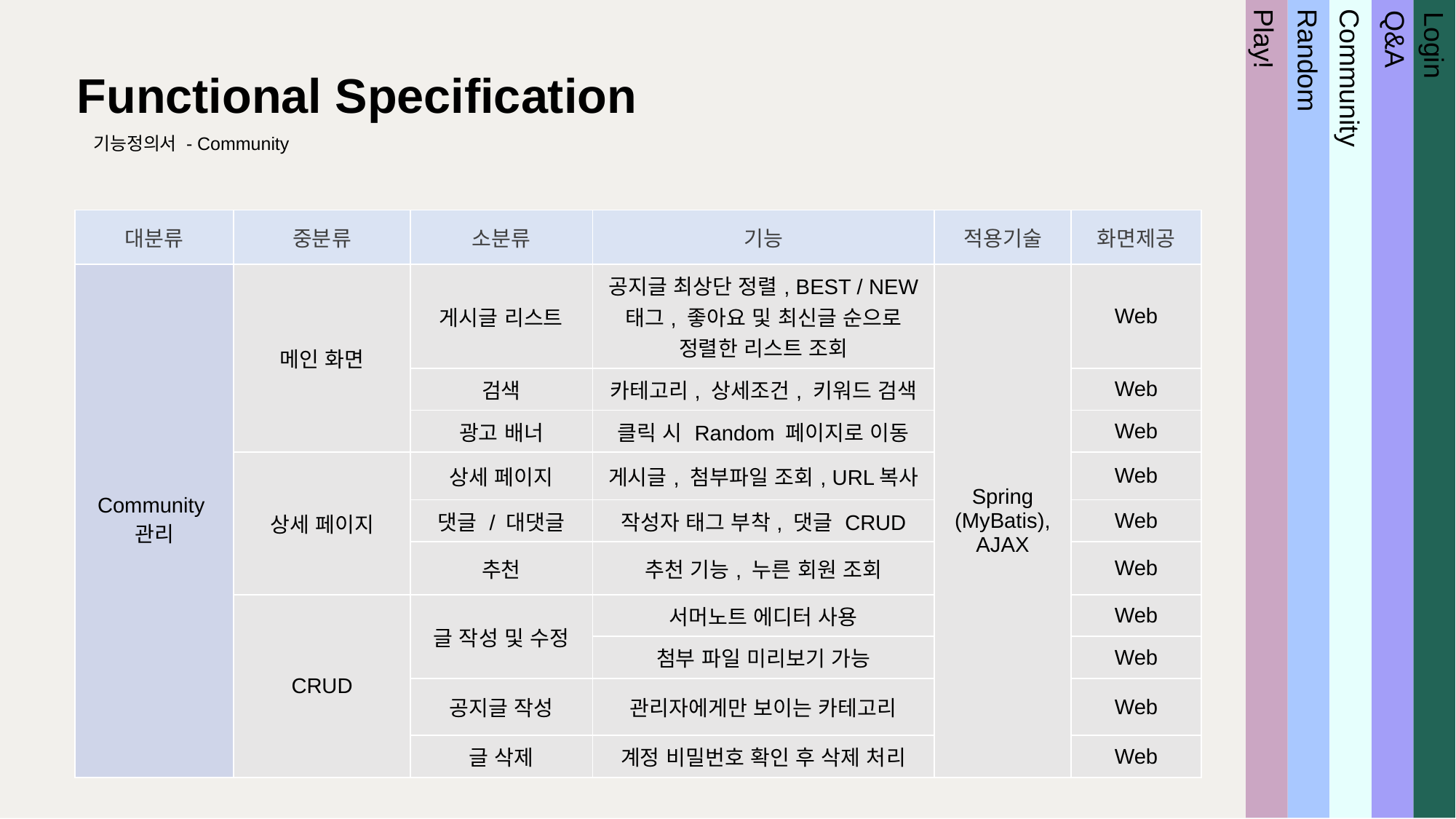

Functional Specification
기능정의서 - Community
Community
Random
Play!
Login
Q&A
| 대분류 | 중분류 | 소분류 | 기능 | 적용기술 | 화면제공 |
| --- | --- | --- | --- | --- | --- |
| Community 관리 | 메인 화면 | 게시글 리스트 | 공지글 최상단 정렬, BEST / NEW 태그, 좋아요 및 최신글 순으로 정렬한 리스트 조회 | Spring (MyBatis), AJAX | Web |
|  |  | 검색 | 카테고리, 상세조건, 키워드 검색 |  | Web |
|  |  | 광고 배너 | 클릭 시 Random 페이지로 이동 |  | Web |
|  | 상세 페이지 | 상세 페이지 | 게시글, 첨부파일 조회, URL복사 |  | Web |
|  |  | 댓글 / 대댓글 | 작성자 태그 부착, 댓글 CRUD |  | Web |
|  |  | 추천 | 추천 기능, 누른 회원 조회 |  | Web |
|  | CRUD | 글 작성 및 수정 | 서머노트 에디터 사용 |  | Web |
|  |  |  | 첨부 파일 미리보기 가능 |  | Web |
|  |  | 공지글 작성 | 관리자에게만 보이는 카테고리 |  | Web |
|  |  | 글 삭제 | 계정 비밀번호 확인 후 삭제 처리 |  | Web |